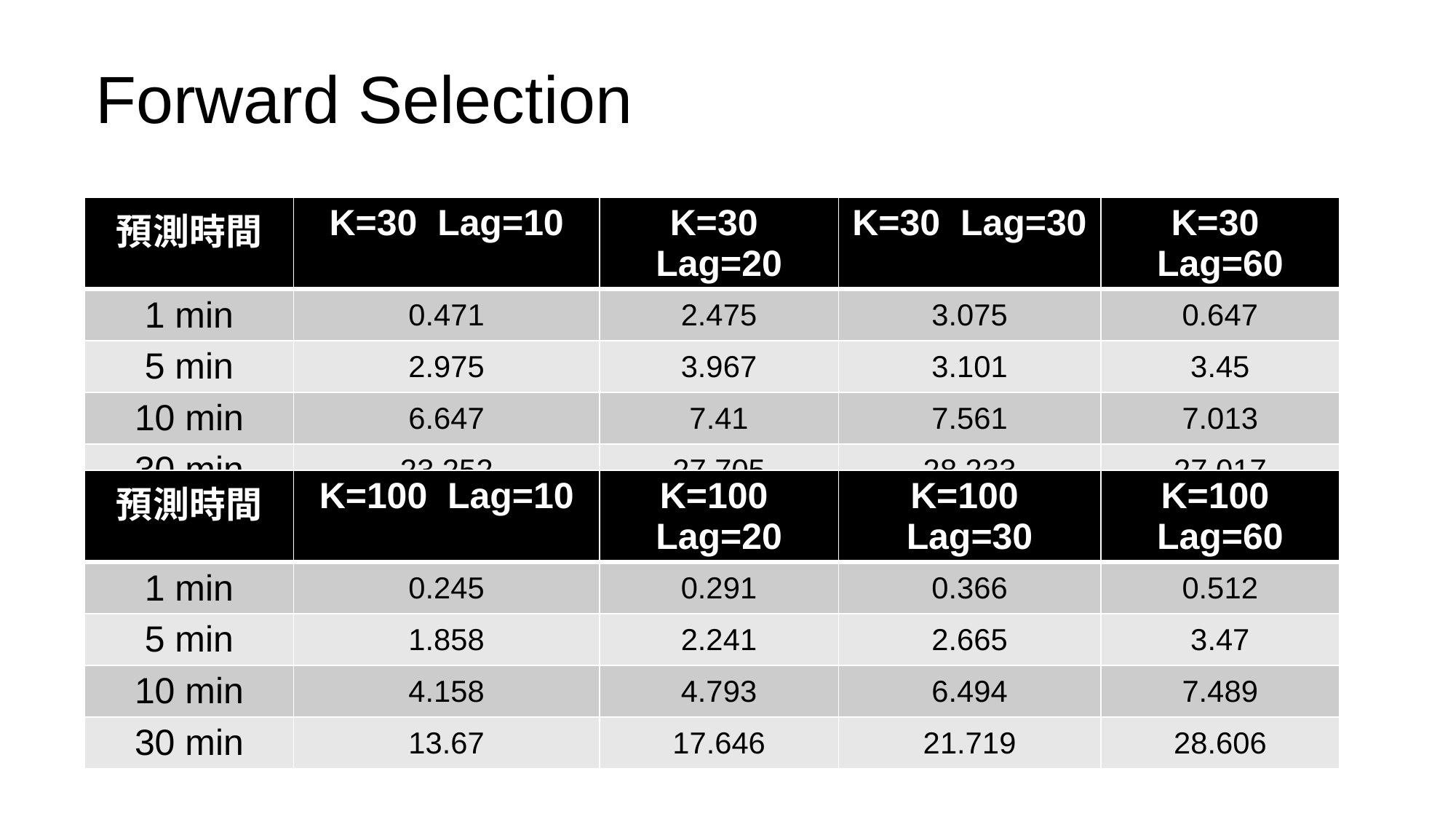

# Forward Selection
| 預測時間 | K=30 Lag=10 | K=30 Lag=20 | K=30 Lag=30 | K=30 Lag=60 |
| --- | --- | --- | --- | --- |
| 1 min | 0.471 | 2.475 | 3.075 | 0.647 |
| 5 min | 2.975 | 3.967 | 3.101 | 3.45 |
| 10 min | 6.647 | 7.41 | 7.561 | 7.013 |
| 30 min | 23.252 | 27.705 | 28.233 | 27.017 |
預測時間
K=100  Lag=10
K=100  Lag=20
K=100  Lag=30
K=100  Lag=60
1 min
5 min
10 min
30 min

| 預測時間 | K=100 Lag=10 | K=100 Lag=20 | K=100 Lag=30 | K=100 Lag=60 |
| --- | --- | --- | --- | --- |
| 1 min | 0.245 | 0.291 | 0.366 | 0.512 |
| 5 min | 1.858 | 2.241 | 2.665 | 3.47 |
| 10 min | 4.158 | 4.793 | 6.494 | 7.489 |
| 30 min | 13.67 | 17.646 | 21.719 | 28.606 |